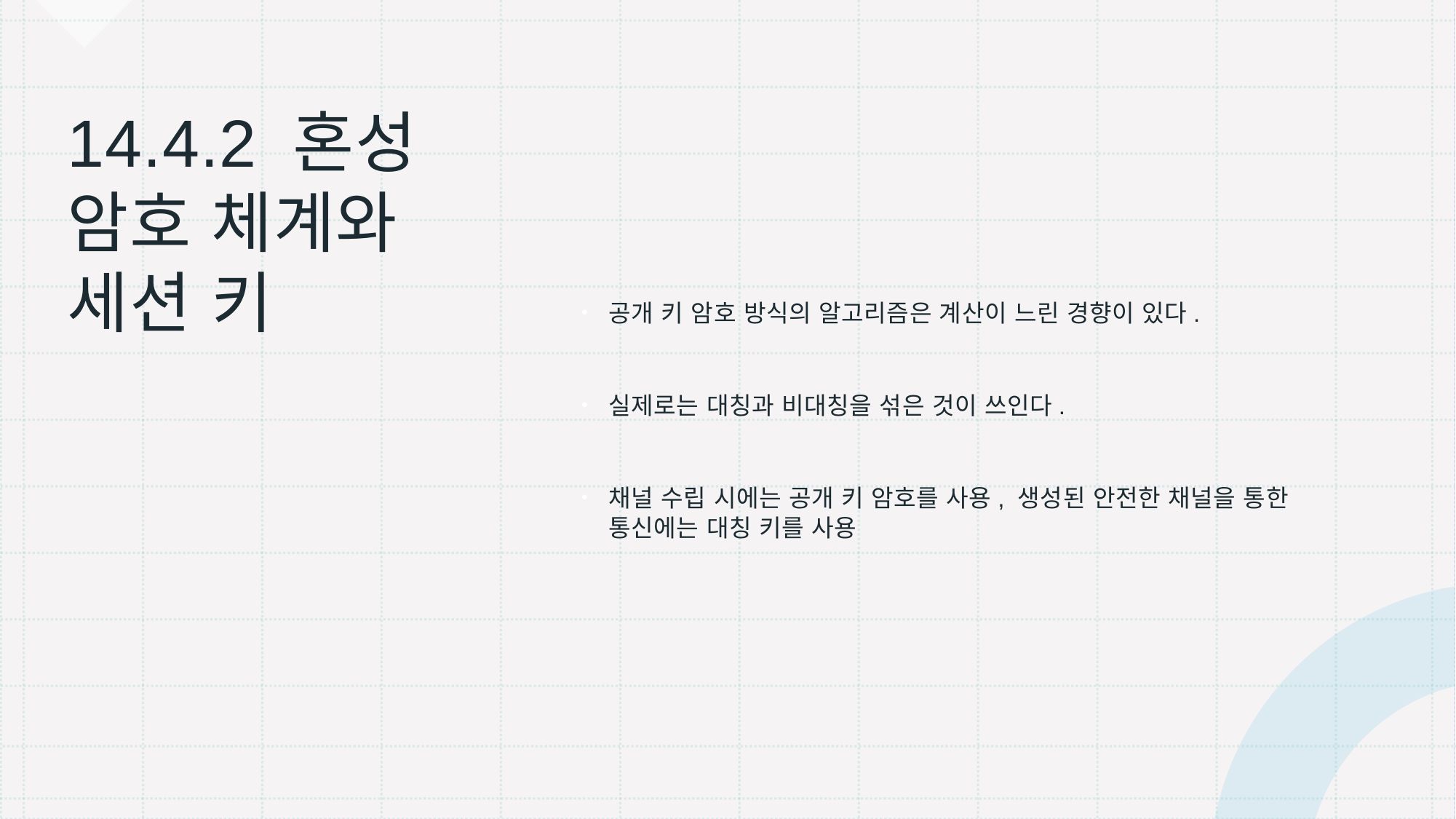

공개 키 암호 방식의 알고리즘은 계산이 느린 경향이 있다.

실제로는 대칭과 비대칭을 섞은 것이 쓰인다.

채널 수립 시에는 공개 키 암호를 사용, 생성된 안전한 채널을 통한 통신에는 대칭 키를 사용
# 14.4.2 혼성 암호 체계와 세션 키